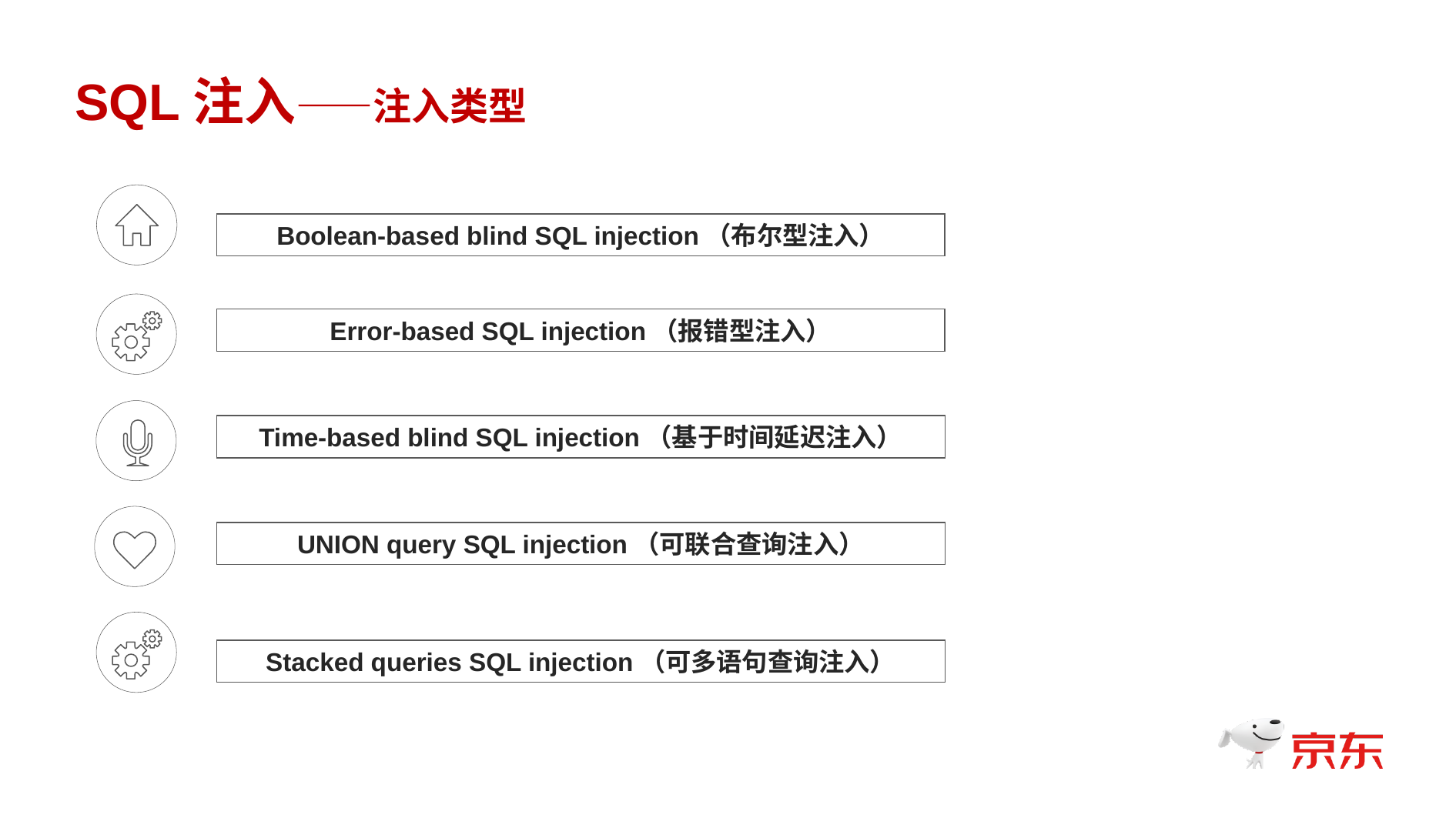

SQL注入——注入类型

Boolean-based blind SQL injection（布尔型注入）

Error-based SQL injection（报错型注入）

Time-based blind SQL injection（基于时间延迟注入）

UNION query SQL injection（可联合查询注入）

Stacked queries SQL injection（可多语句查询注入）